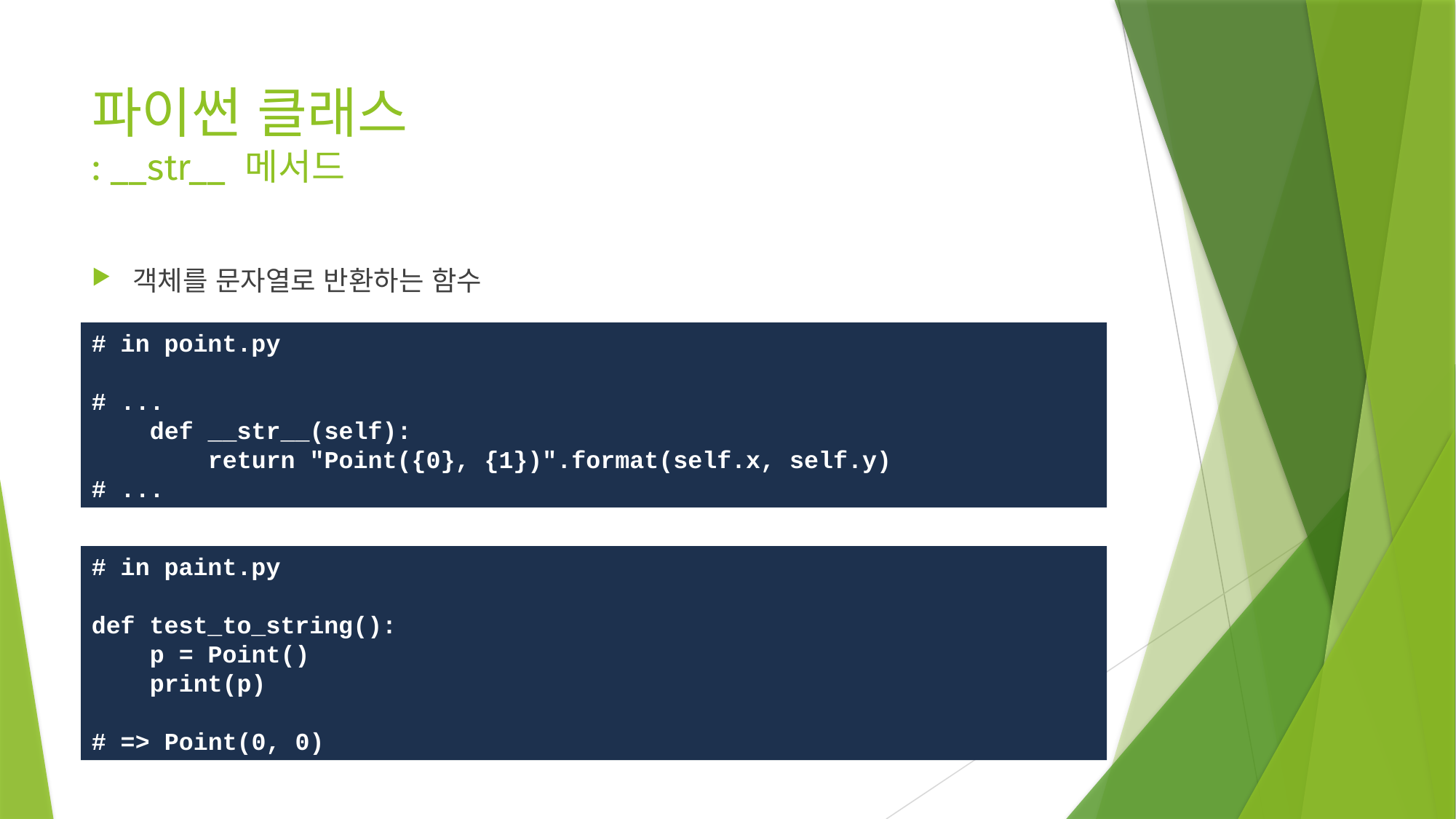

# 파이썬 클래스 : __str__ 메서드
객체를 문자열로 반환하는 함수
# in point.py

# ...
    def __str__(self):
        return "Point({0}, {1})".format(self.x, self.y)
# ...
# in paint.py

def test_to_string():
    p = Point()
    print(p)

# => Point(0, 0)